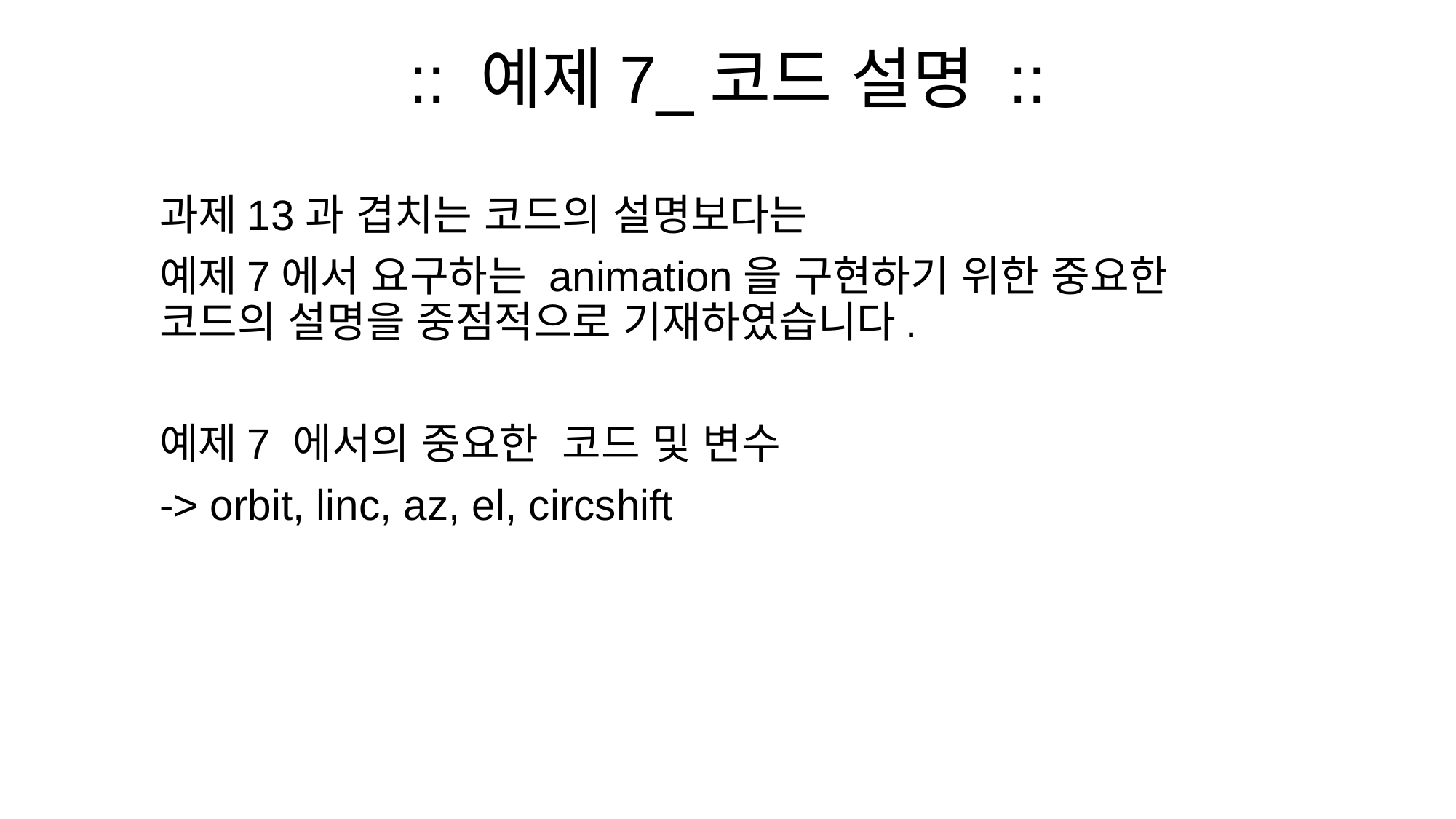

# :: 예제7_코드 설명 ::
과제13과 겹치는 코드의 설명보다는
예제7에서 요구하는 animation을 구현하기 위한 중요한 코드의 설명을 중점적으로 기재하였습니다.

예제7 에서의 중요한  코드 및 변수
-> orbit, linc, az, el, circshift